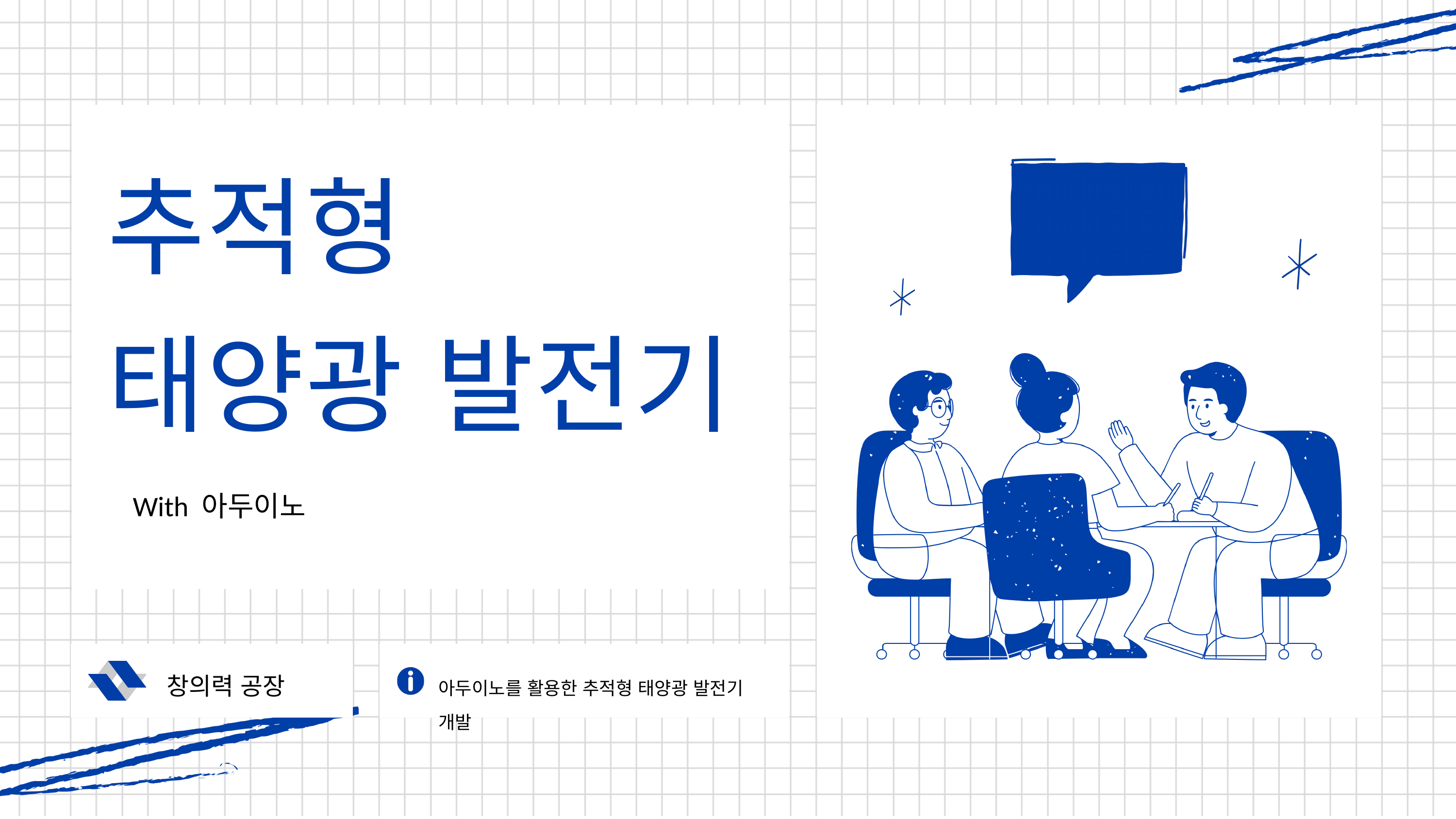

추적형
태양광 발전기
With 아두이노

창의력 공장

아두이노를 활용한 추적형 태양광 발전기 개발